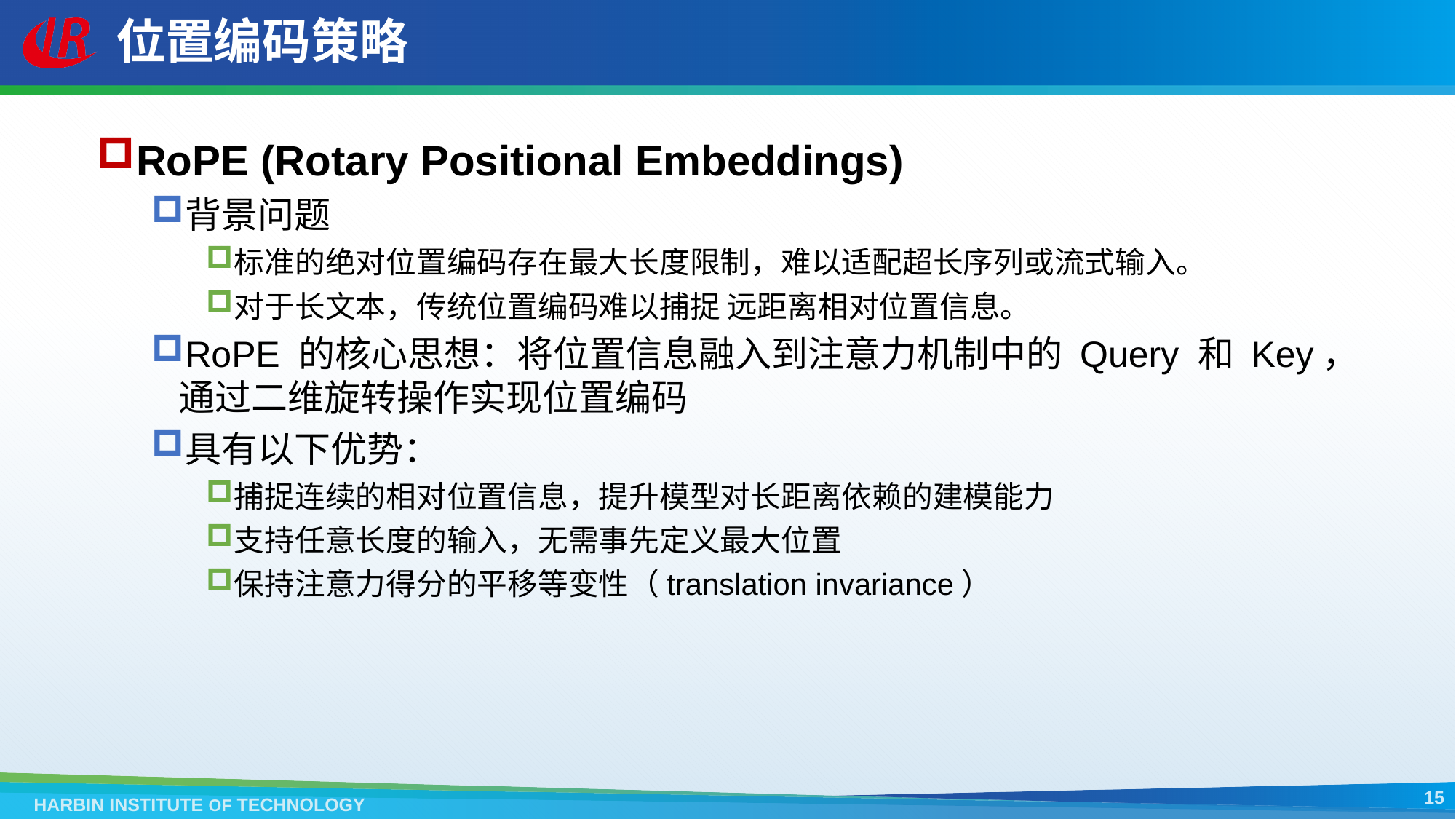

# 位置编码策略
RoPE (Rotary Positional Embeddings)
背景问题
标准的绝对位置编码存在最大长度限制，难以适配超长序列或流式输入。
对于长文本，传统位置编码难以捕捉 远距离相对位置信息。
RoPE 的核心思想：将位置信息融入到注意力机制中的 Query 和 Key，通过二维旋转操作实现位置编码
具有以下优势：
捕捉连续的相对位置信息，提升模型对长距离依赖的建模能力
支持任意长度的输入，无需事先定义最大位置
保持注意力得分的平移等变性（translation invariance）
15
HARBIN INSTITUTE OF TECHNOLOGY